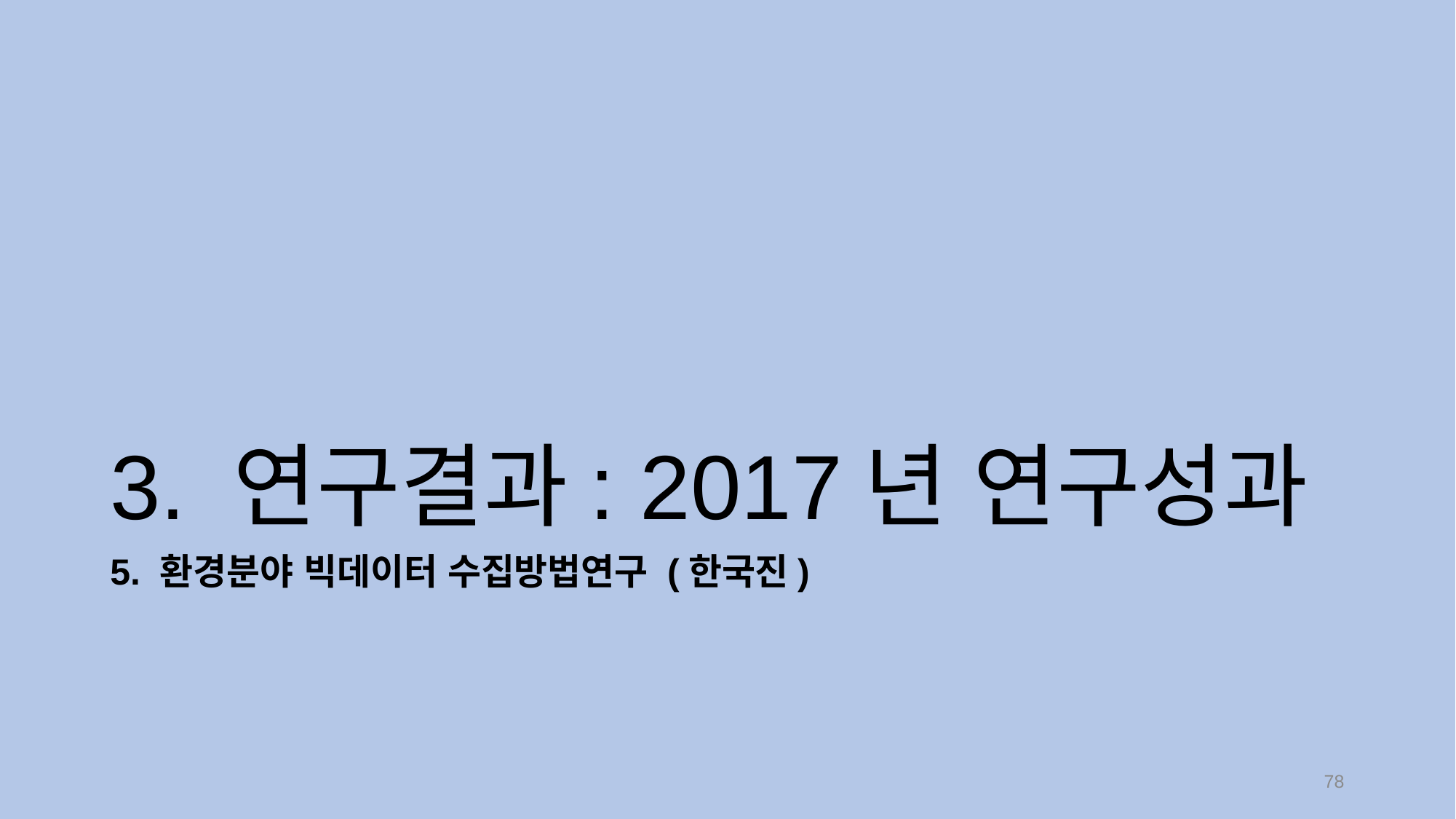

# 3. 연구결과: 2017년 연구성과
5. 환경분야 빅데이터 수집방법연구 (한국진)
78